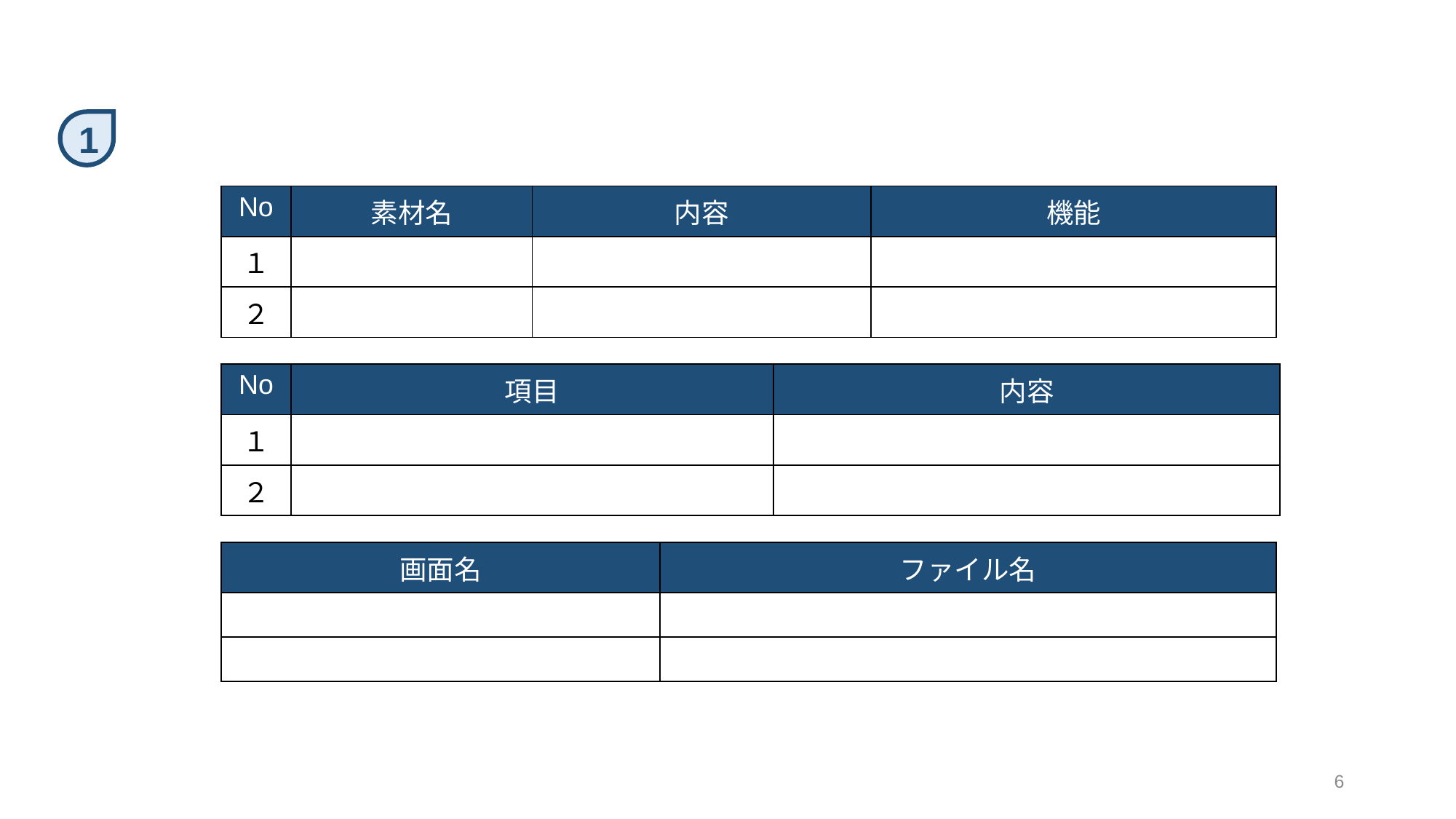

1
| No | 素材名 | 内容 | 機能 |
| --- | --- | --- | --- |
| １ |  |  |  |
| ２ |  |  |  |
| No | 項目 | 内容 |
| --- | --- | --- |
| １ |  |  |
| ２ |  |  |
| 画面名 | ファイル名 |
| --- | --- |
|  |  |
|  |  |
6